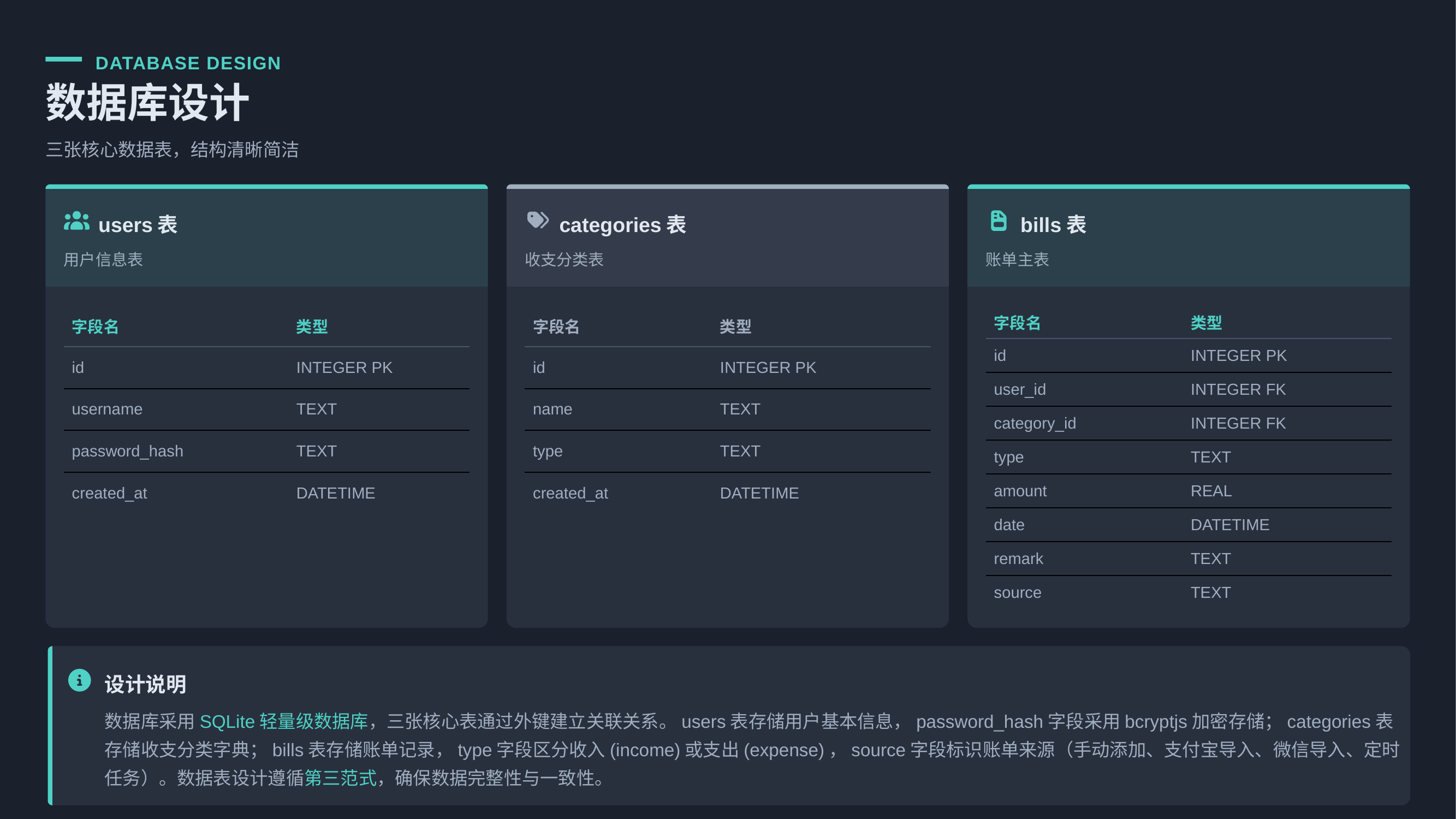

DATABASE DESIGN

数据库设计
三张核心数据表，结构清晰简洁

users表
categories表
bills表

用户信息表
收支分类表
账单主表
| 字段名 | 类型 |
| --- | --- |
| id | INTEGER PK |
| username | TEXT |
| password\_hash | TEXT |
| created\_at | DATETIME |
| 字段名 | 类型 |
| --- | --- |
| id | INTEGER PK |
| name | TEXT |
| type | TEXT |
| created\_at | DATETIME |
| 字段名 | 类型 |
| --- | --- |
| id | INTEGER PK |
| user\_id | INTEGER FK |
| category\_id | INTEGER FK |
| type | TEXT |
| amount | REAL |
| date | DATETIME |
| remark | TEXT |
| source | TEXT |

设计说明

数据库采用SQLite轻量级数据库，三张核心表通过外键建立关联关系。users表存储用户基本信息，password_hash字段采用bcryptjs加密存储；categories表存储收支分类字典；bills表存储账单记录，type字段区分收入(income)或支出(expense)，source字段标识账单来源（手动添加、支付宝导入、微信导入、定时任务）。数据表设计遵循第三范式，确保数据完整性与一致性。